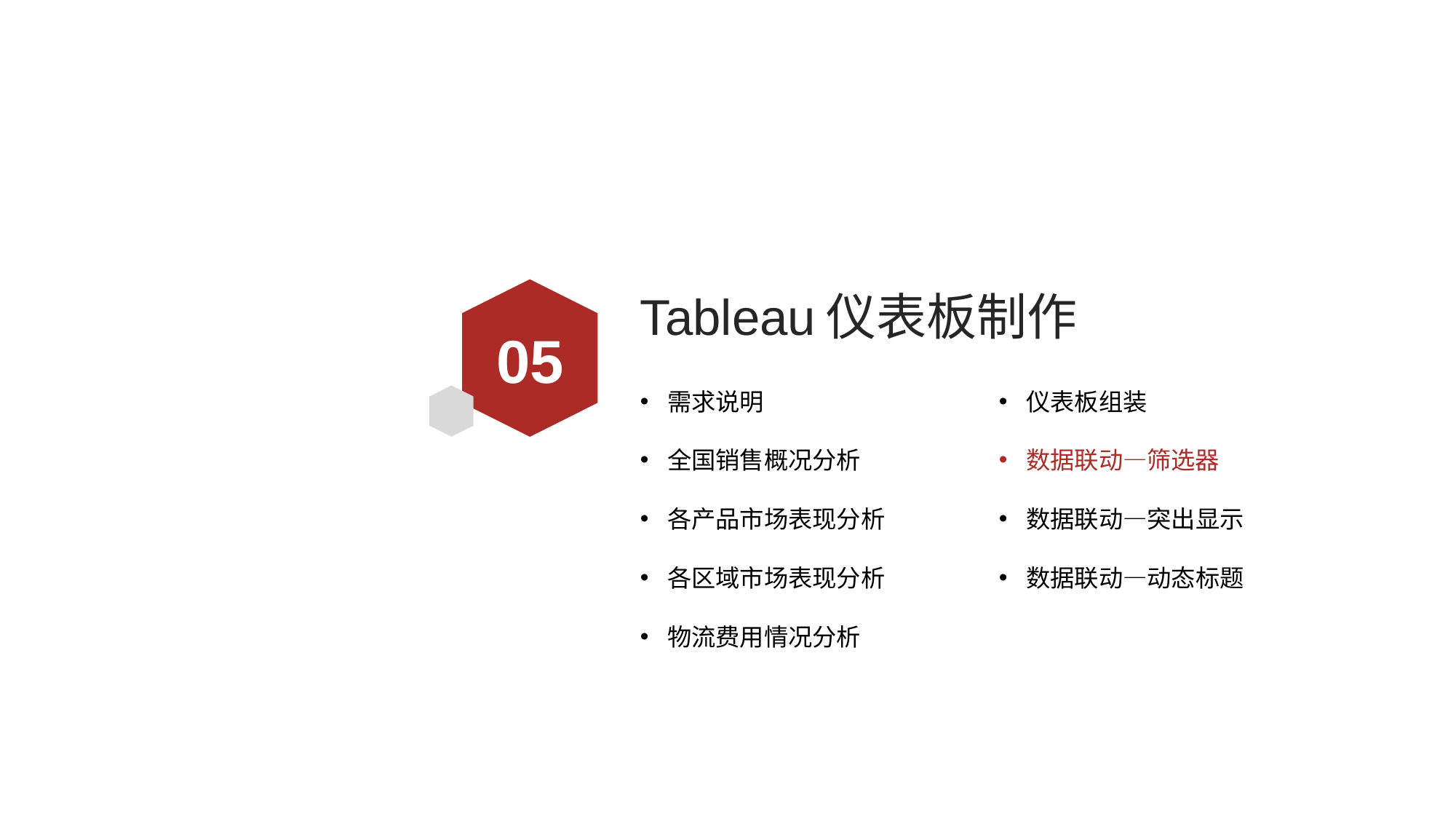

# Tableau仪表板制作
05
需求说明
全国销售概况分析
各产品市场表现分析
各区域市场表现分析
物流费用情况分析

仪表板组装
数据联动—筛选器
数据联动—突出显示
数据联动—动态标题